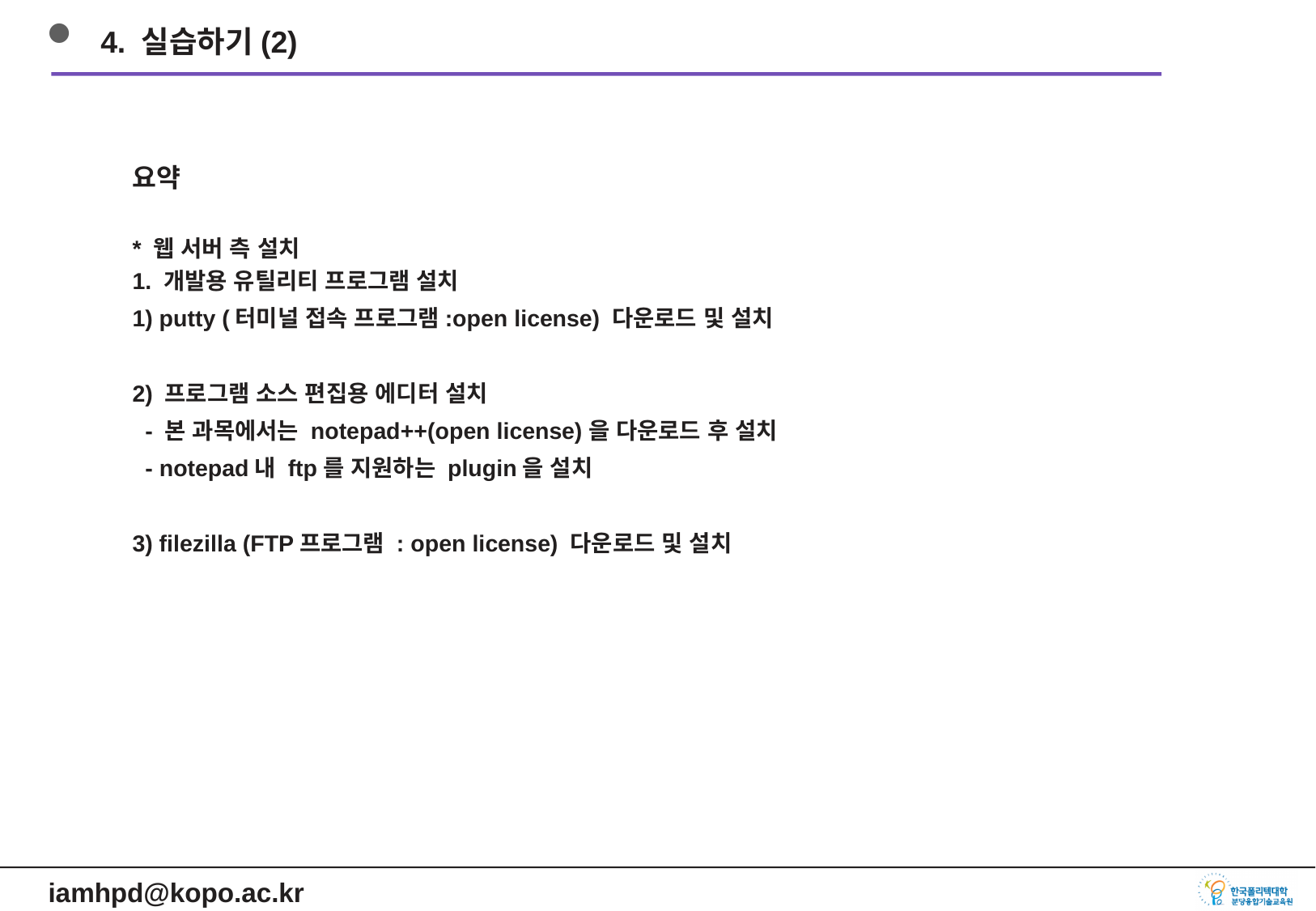

4. 실습하기(2)
요약

* 웹 서버 측 설치
1. 개발용 유틸리티 프로그램 설치
1) putty (터미널 접속 프로그램:open license) 다운로드 및 설치

2) 프로그램 소스 편집용 에디터 설치
  - 본 과목에서는 notepad++(open license)을 다운로드 후 설치
  - notepad내 ftp를 지원하는 plugin을 설치

3) filezilla (FTP프로그램 : open license) 다운로드 및 설치